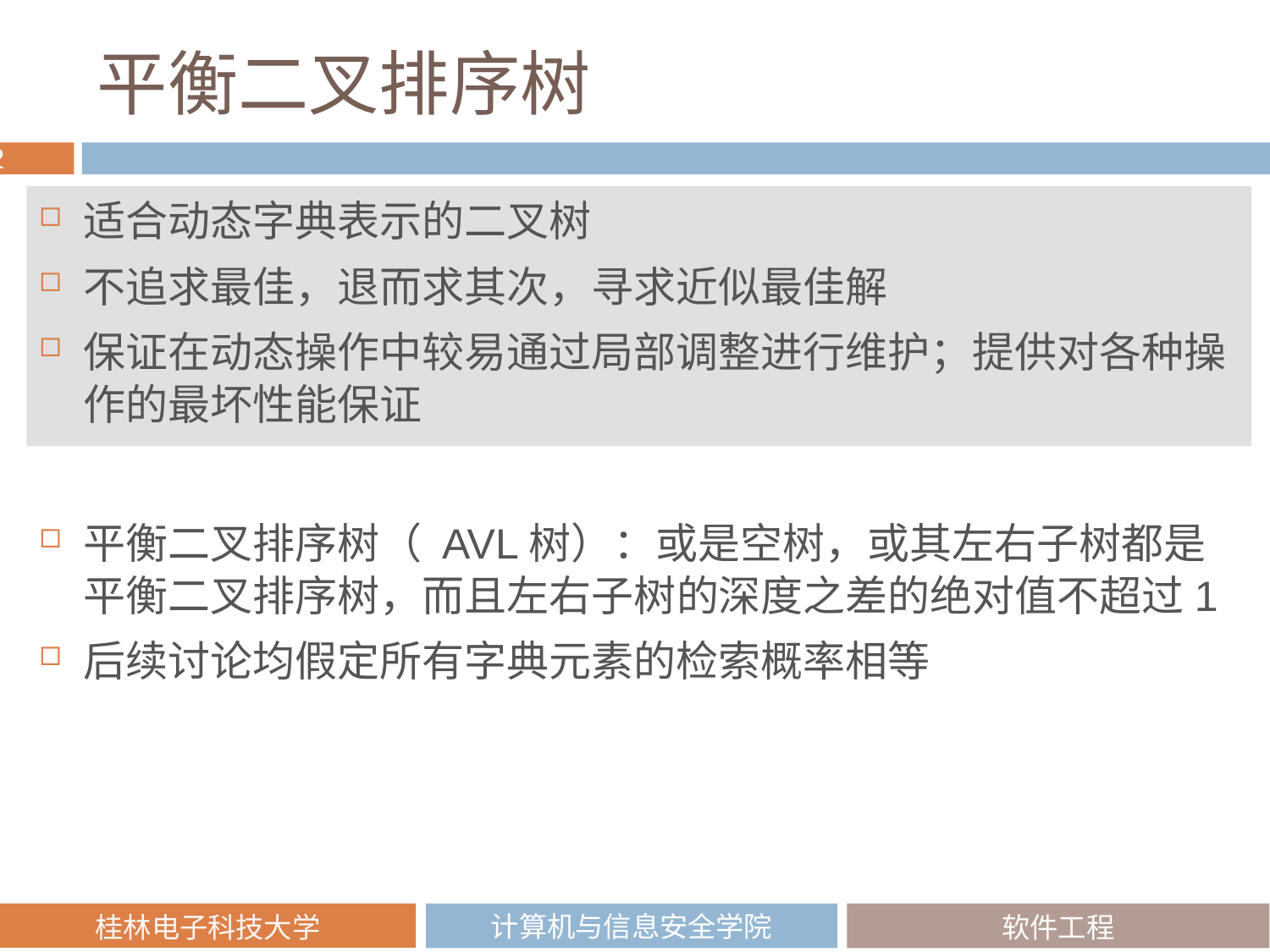

# 平衡二叉排序树
适合动态字典表示的二叉树
不追求最佳，退而求其次，寻求近似最佳解
保证在动态操作中较易通过局部调整进行维护；提供对各种操作的最坏性能保证

平衡二叉排序树（ AVL树）：或是空树，或其左右子树都是平衡二叉排序树，而且左右子树的深度之差的绝对值不超过1
后续讨论均假定所有字典元素的检索概率相等